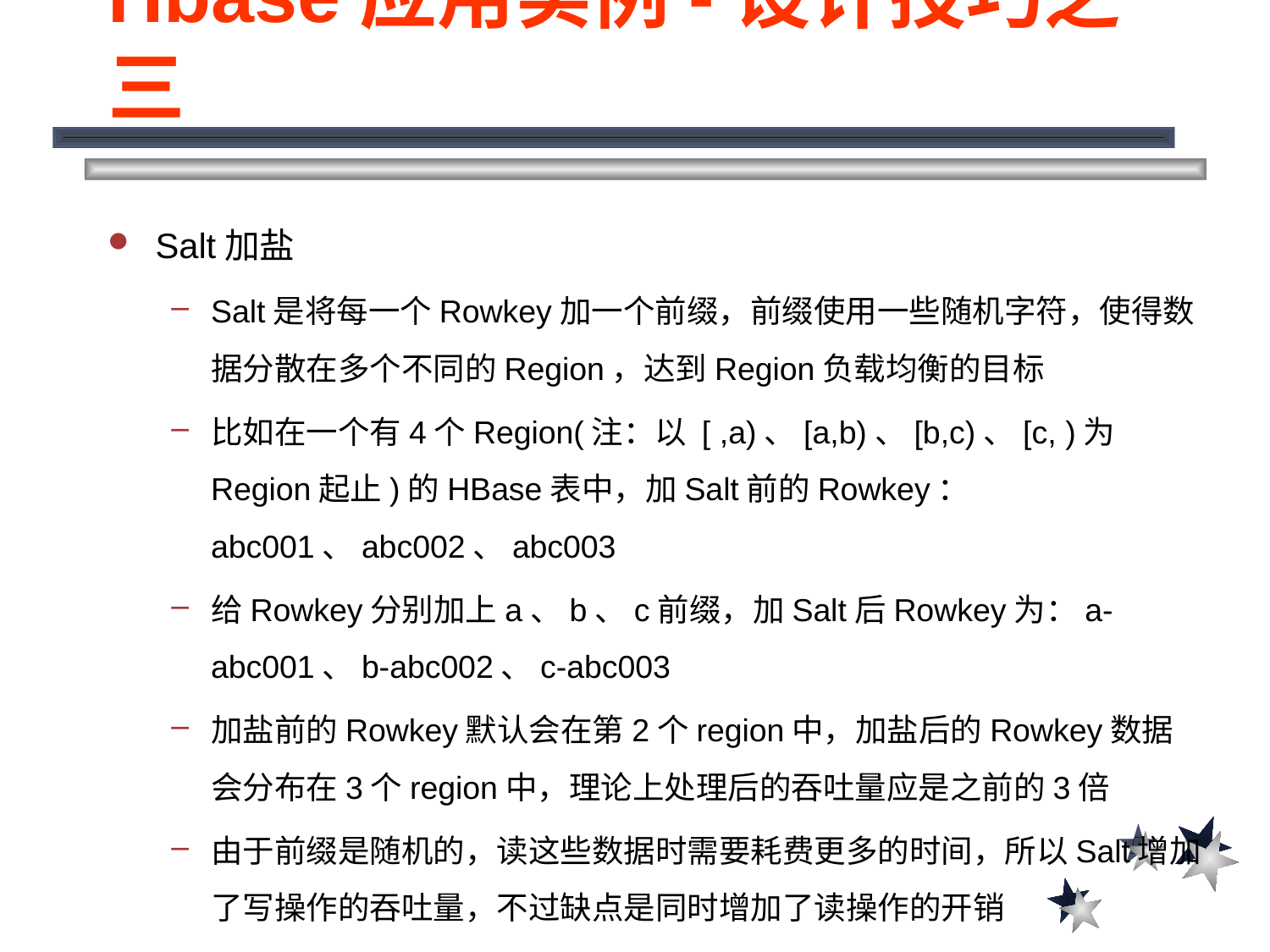

Hbase应用实例-设计技巧之三

Salt加盐
Salt是将每一个Rowkey加一个前缀，前缀使用一些随机字符，使得数据分散在多个不同的Region，达到Region负载均衡的目标
比如在一个有4个Region(注：以 [ ,a)、[a,b)、[b,c)、[c, )为Region起止)的HBase表中，加Salt前的Rowkey：abc001、abc002、abc003
给Rowkey分别加上a、b、c前缀，加Salt后Rowkey为：a-abc001、b-abc002、c-abc003
加盐前的Rowkey默认会在第2个region中，加盐后的Rowkey数据会分布在3个region中，理论上处理后的吞吐量应是之前的3倍
由于前缀是随机的，读这些数据时需要耗费更多的时间，所以Salt增加了写操作的吞吐量，不过缺点是同时增加了读操作的开销